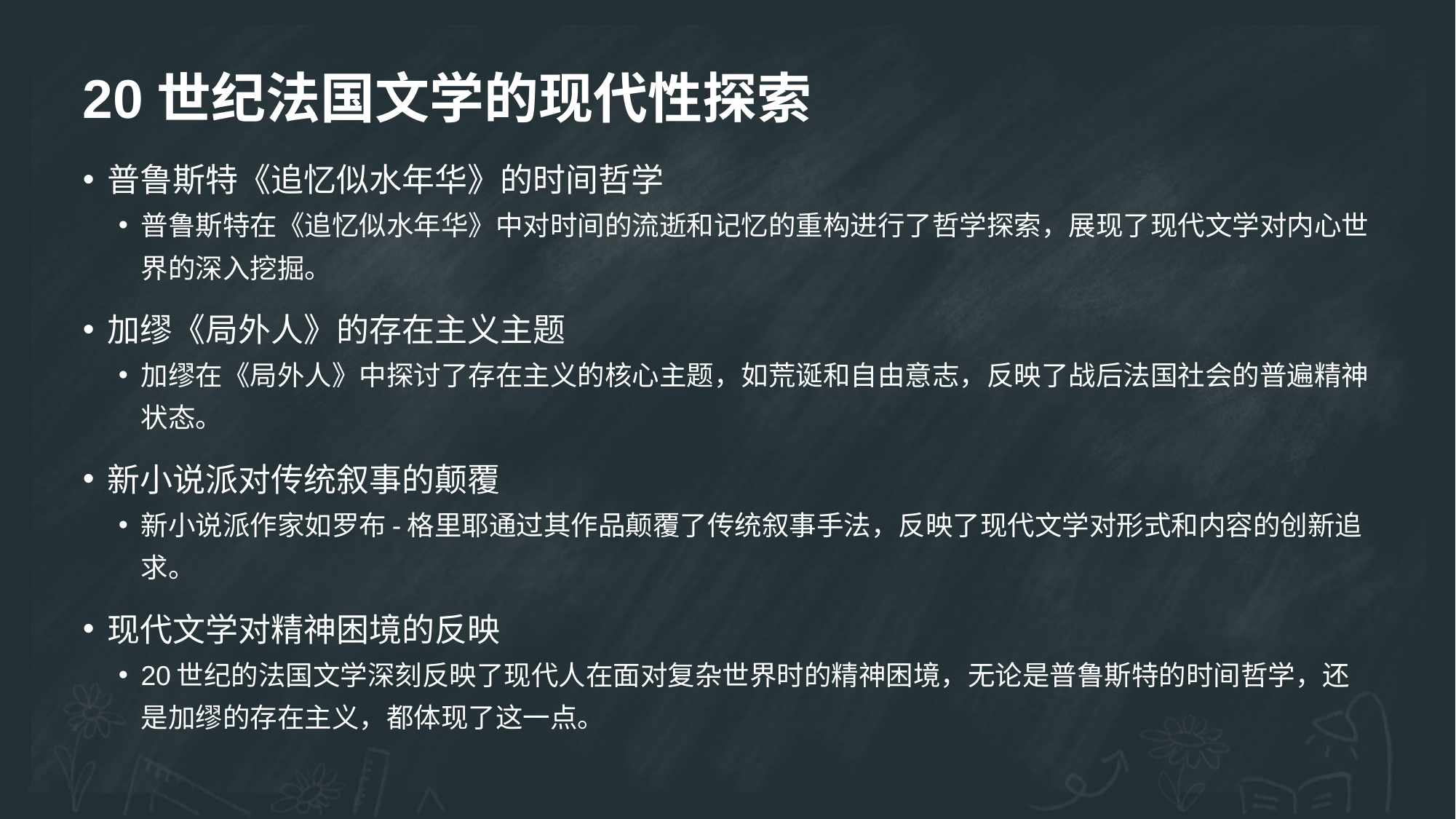

# 20世纪法国文学的现代性探索
普鲁斯特《追忆似水年华》的时间哲学
普鲁斯特在《追忆似水年华》中对时间的流逝和记忆的重构进行了哲学探索，展现了现代文学对内心世界的深入挖掘。
加缪《局外人》的存在主义主题
加缪在《局外人》中探讨了存在主义的核心主题，如荒诞和自由意志，反映了战后法国社会的普遍精神状态。
新小说派对传统叙事的颠覆
新小说派作家如罗布-格里耶通过其作品颠覆了传统叙事手法，反映了现代文学对形式和内容的创新追求。
现代文学对精神困境的反映
20世纪的法国文学深刻反映了现代人在面对复杂世界时的精神困境，无论是普鲁斯特的时间哲学，还是加缪的存在主义，都体现了这一点。